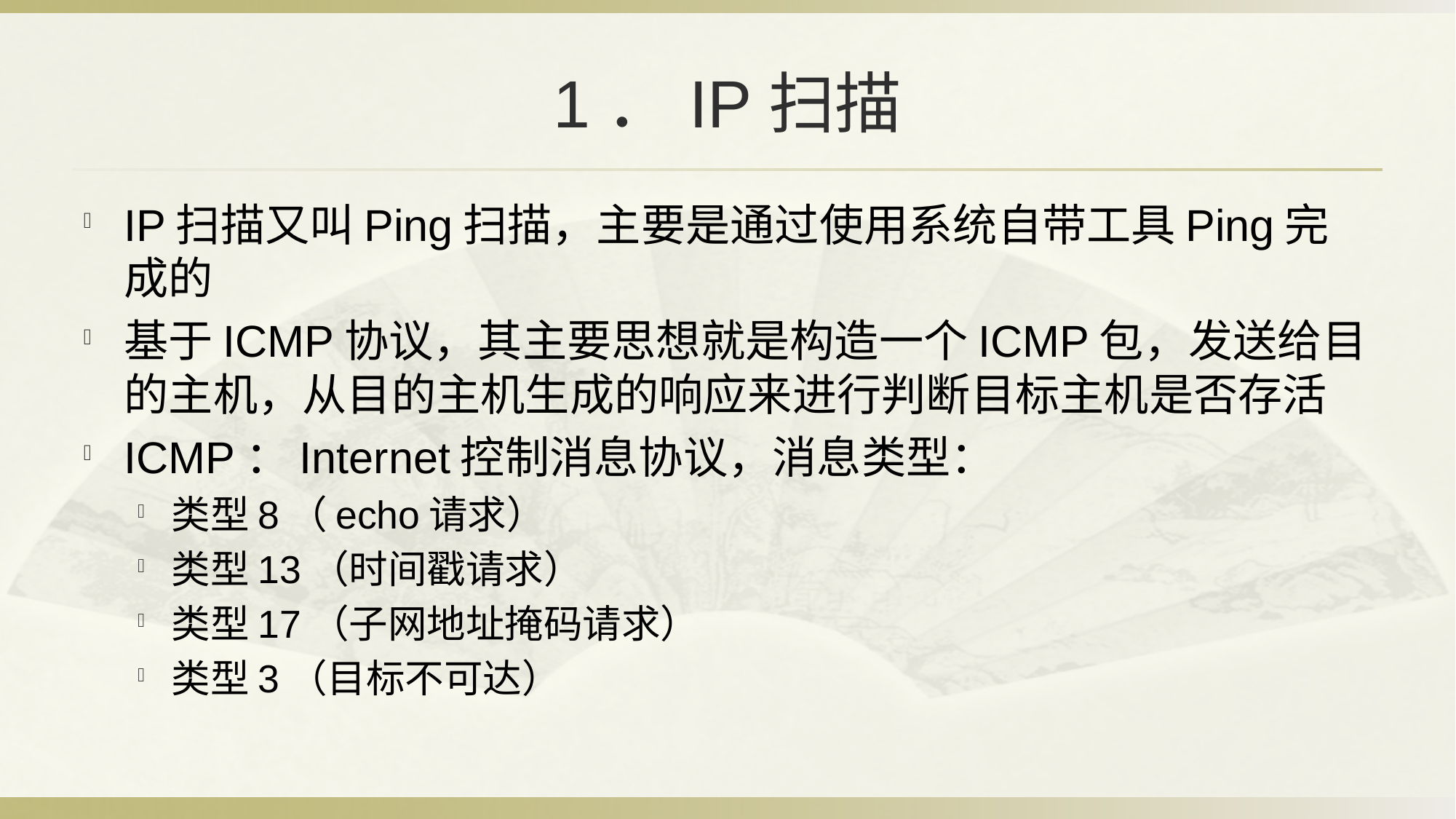

# 1．IP扫描
IP扫描又叫Ping扫描，主要是通过使用系统自带工具Ping完成的
基于ICMP协议，其主要思想就是构造一个ICMP包，发送给目的主机，从目的主机生成的响应来进行判断目标主机是否存活
ICMP：Internet控制消息协议，消息类型：
类型8（echo请求）
类型13（时间戳请求）
类型17（子网地址掩码请求）
类型3（目标不可达）